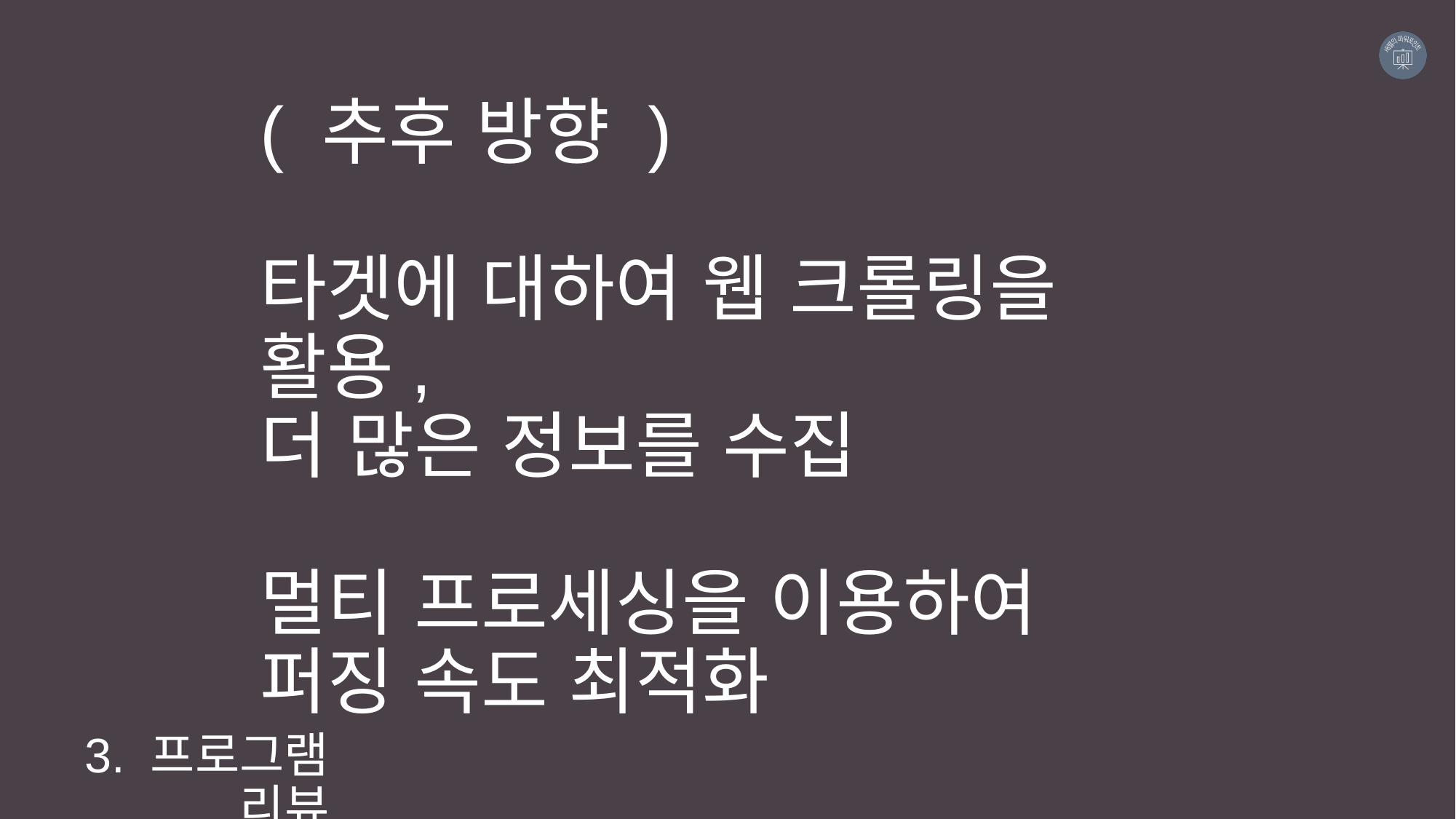

( 추후 방향 )

타겟에 대하여 웹 크롤링을 활용,
더 많은 정보를 수집

멀티 프로세싱을 이용하여
퍼징 속도 최적화
3. 프로그램 리뷰